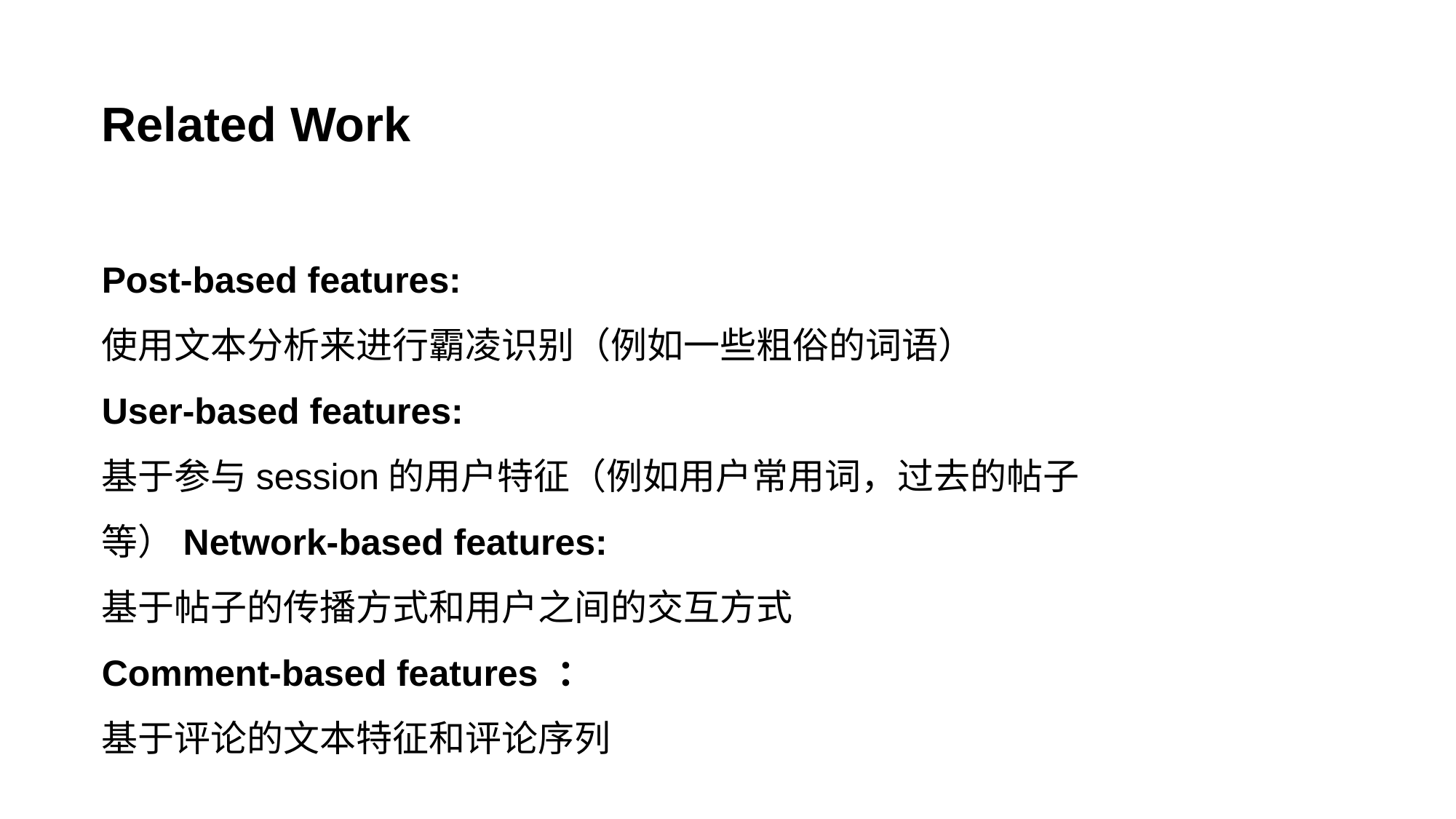

Related Work
Post-based features:
使用文本分析来进行霸凌识别（例如一些粗俗的词语）
User-based features:
基于参与session的用户特征（例如用户常用词，过去的帖子等）Network-based features:
基于帖子的传播方式和用户之间的交互方式
Comment-based features ：
基于评论的文本特征和评论序列